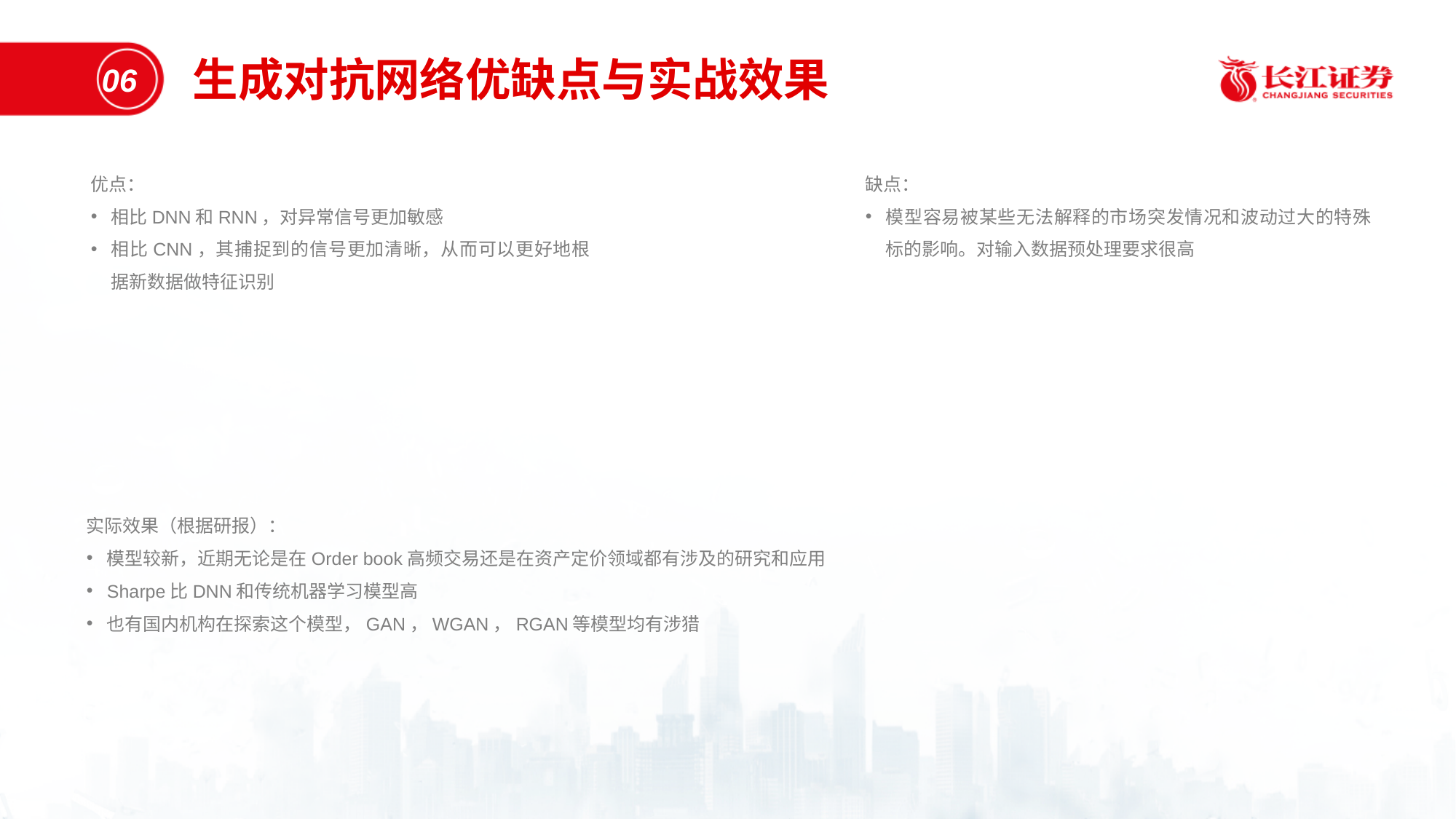

生成对抗网络优缺点与实战效果
06
优点：
相比DNN和RNN，对异常信号更加敏感
相比CNN，其捕捉到的信号更加清晰，从而可以更好地根据新数据做特征识别
缺点：
模型容易被某些无法解释的市场突发情况和波动过大的特殊标的影响。对输入数据预处理要求很高
实际效果（根据研报）：
模型较新，近期无论是在Order book高频交易还是在资产定价领域都有涉及的研究和应用
Sharpe比DNN和传统机器学习模型高
也有国内机构在探索这个模型，GAN，WGAN，RGAN等模型均有涉猎